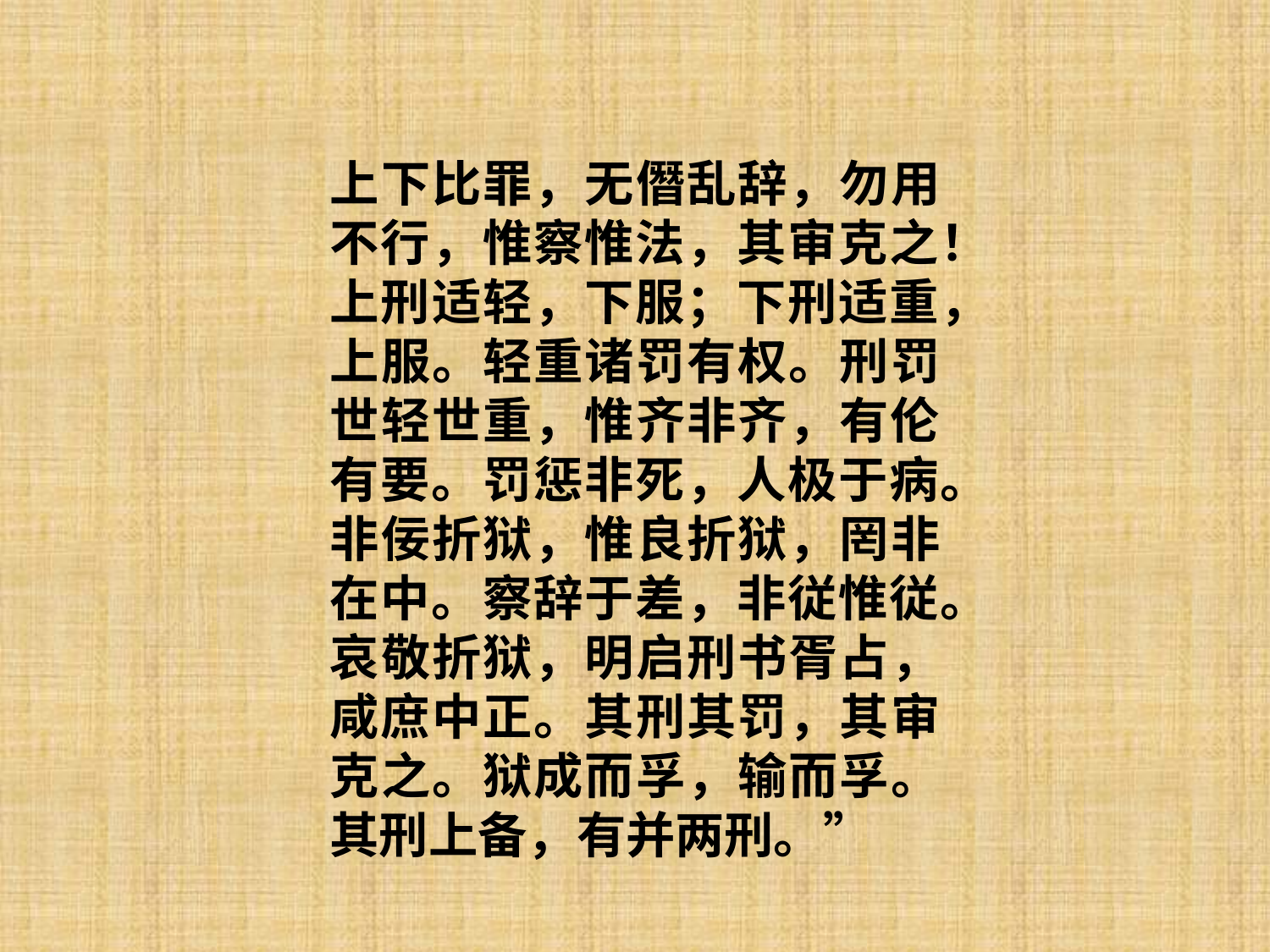

上下比罪，无僭乱辞，勿用不行，惟察惟法，其审克之！上刑适轻，下服；下刑适重，上服。轻重诸罚有权。刑罚世轻世重，惟齐非齐，有伦有要。罚惩非死，人极于病。非佞折狱，惟良折狱，罔非在中。察辞于差，非従惟従。哀敬折狱，明启刑书胥占，咸庶中正。其刑其罚，其审克之。狱成而孚，输而孚。其刑上备，有并两刑。”